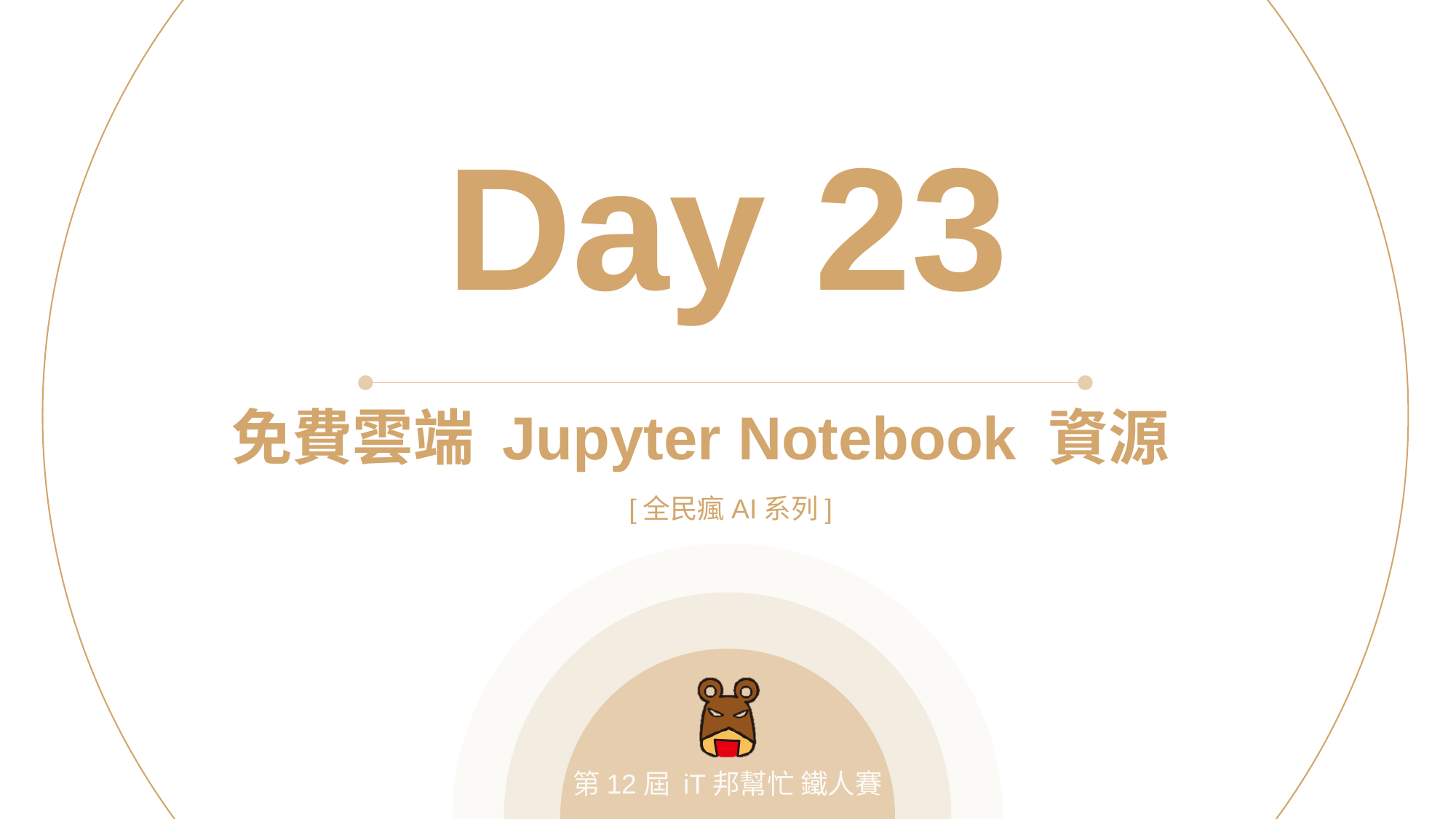

Day 23
免費雲端 Jupyter Notebook 資源
[全民瘋AI系列]
第12屆 iT邦幫忙 鐵人賽